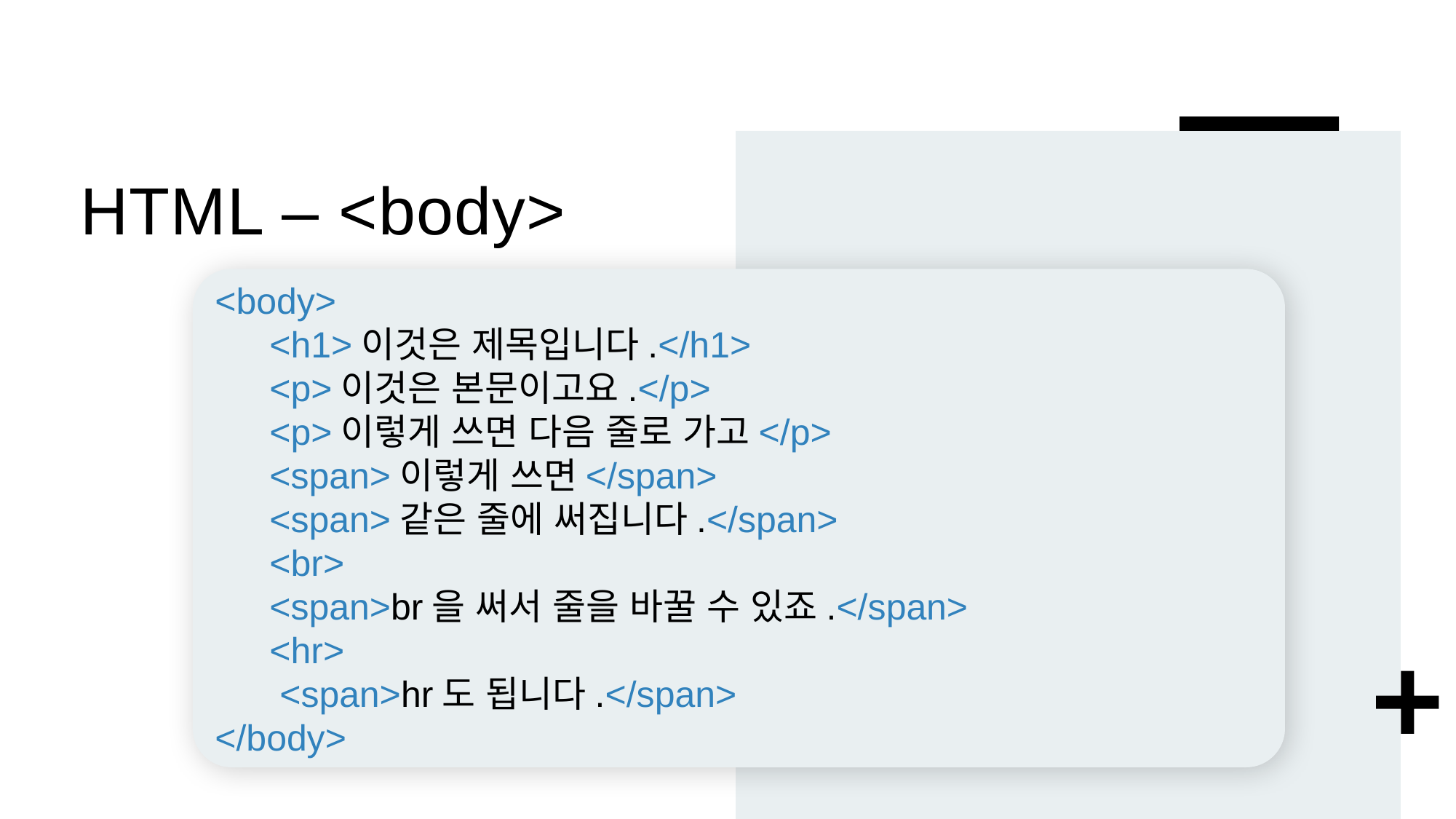

# HTML – <body>
<body>
<h1>이것은 제목입니다.</h1>
<p>이것은 본문이고요.</p>
<p>이렇게 쓰면 다음 줄로 가고</p>
<span>이렇게 쓰면</span>
<span>같은 줄에 써집니다.</span>
<br>
<span>br을 써서 줄을 바꿀 수 있죠.</span>
<hr>
 <span>hr도 됩니다.</span>
</body>